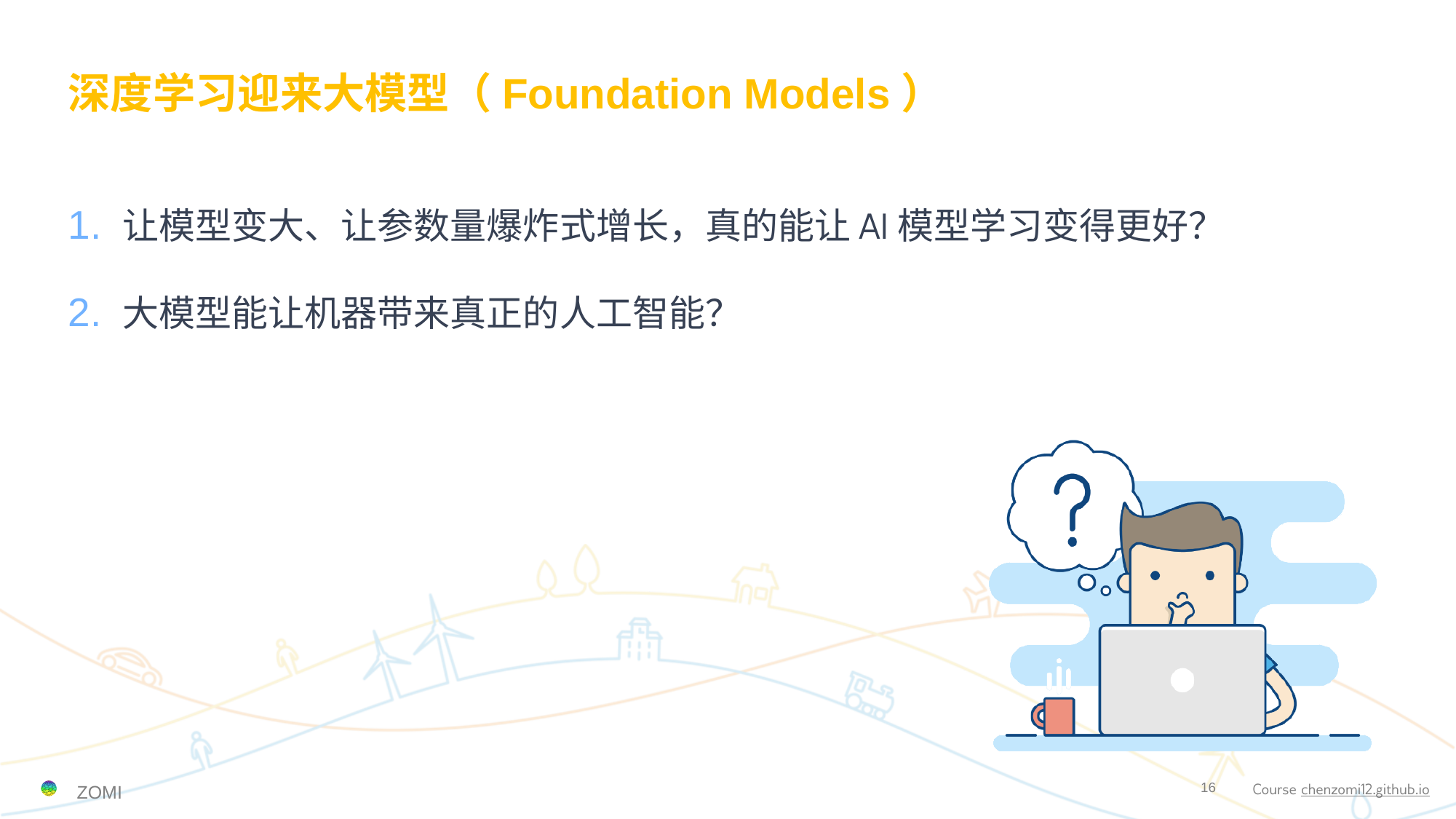

# 深度学习迎来大模型（Foundation Models）
让模型变大、让参数量爆炸式增长，真的能让AI模型学习变得更好？
大模型能让机器带来真正的人工智能？